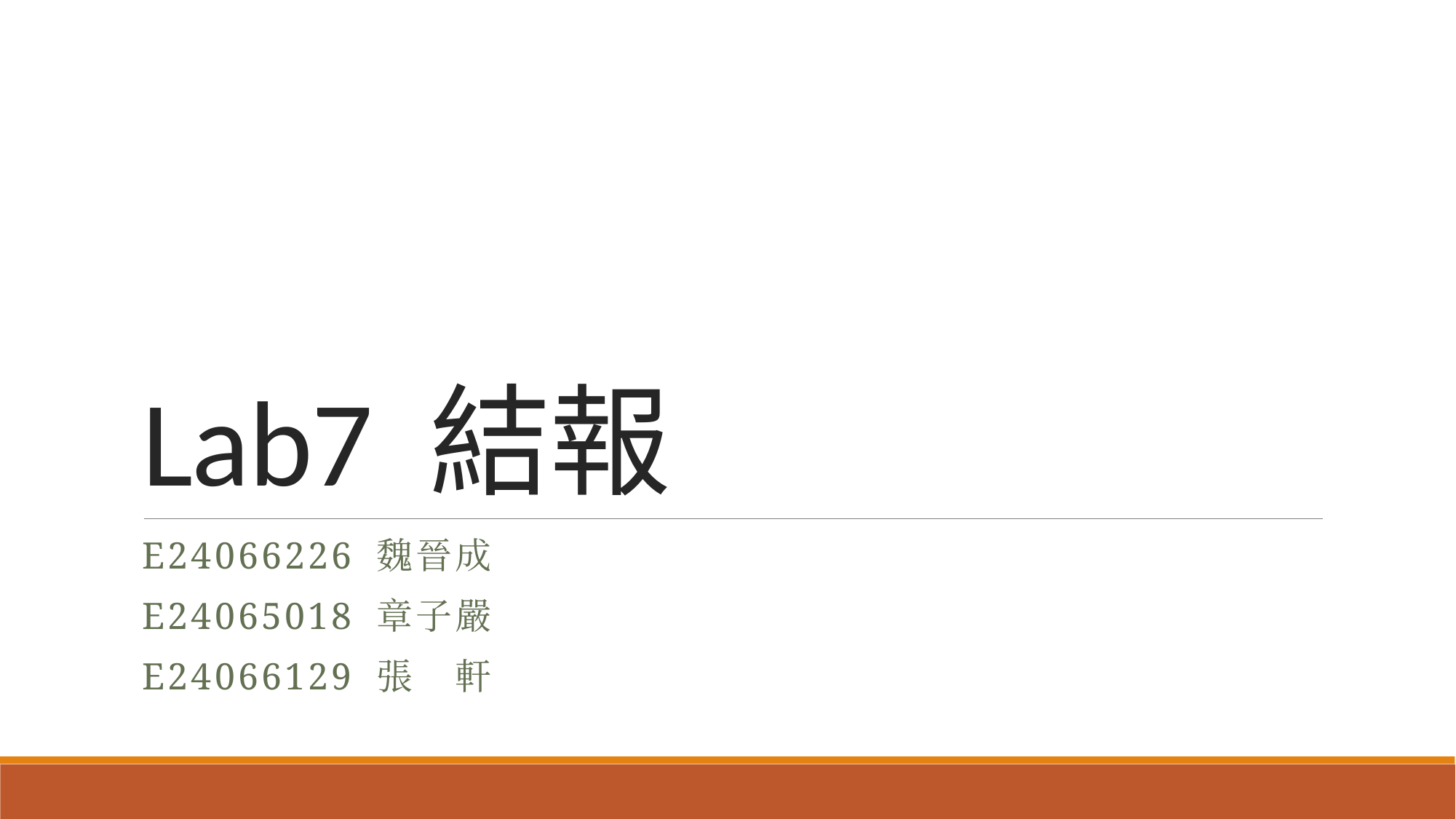

# Lab7 結報
E24066226 魏晉成
E24065018 章子嚴
E24066129 張　軒